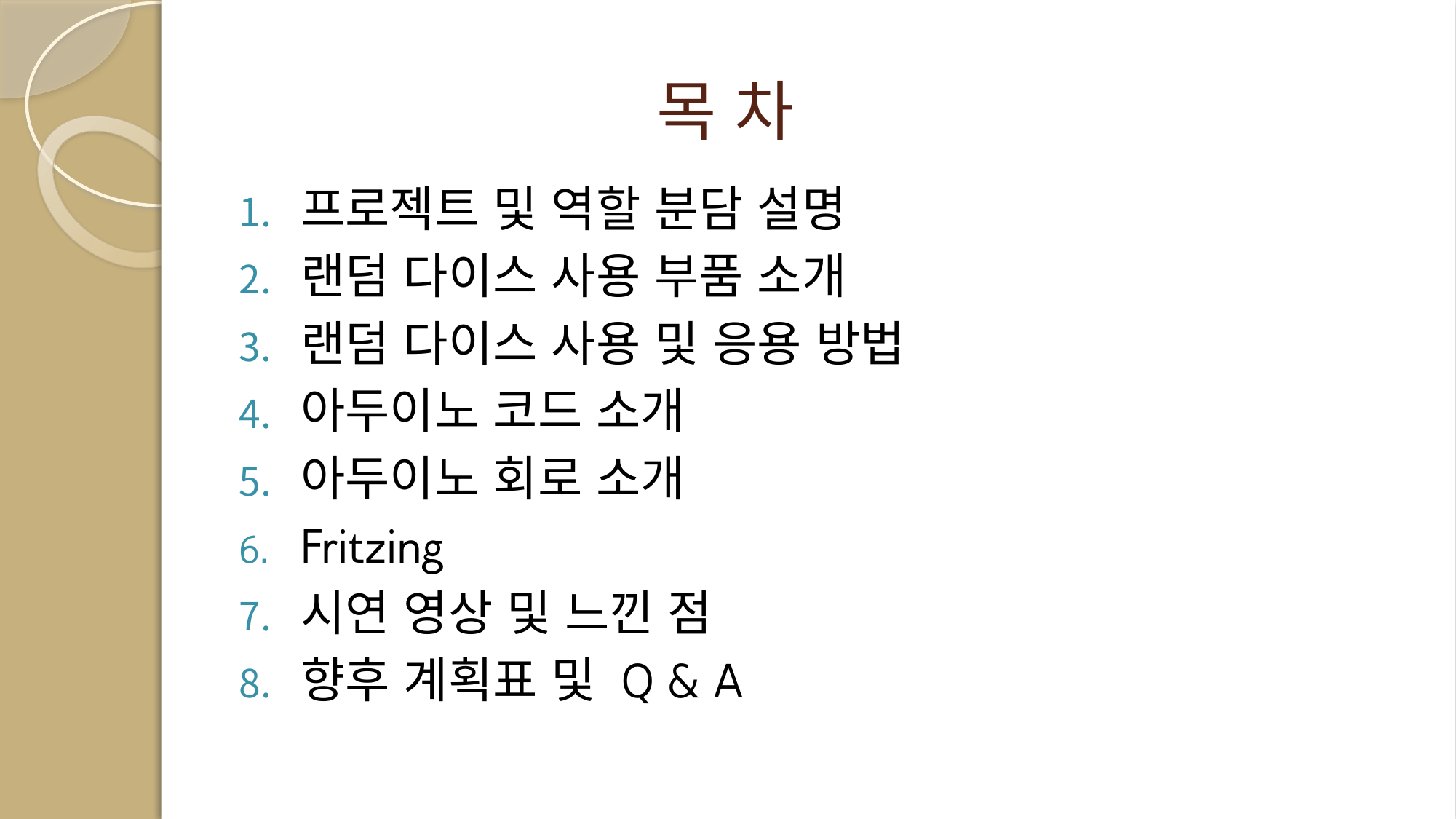

# 목 차
프로젝트 및 역할 분담 설명
랜덤 다이스 사용 부품 소개
랜덤 다이스 사용 및 응용 방법
아두이노 코드 소개
아두이노 회로 소개
Fritzing
시연 영상 및 느낀 점
향후 계획표 및 Q & A